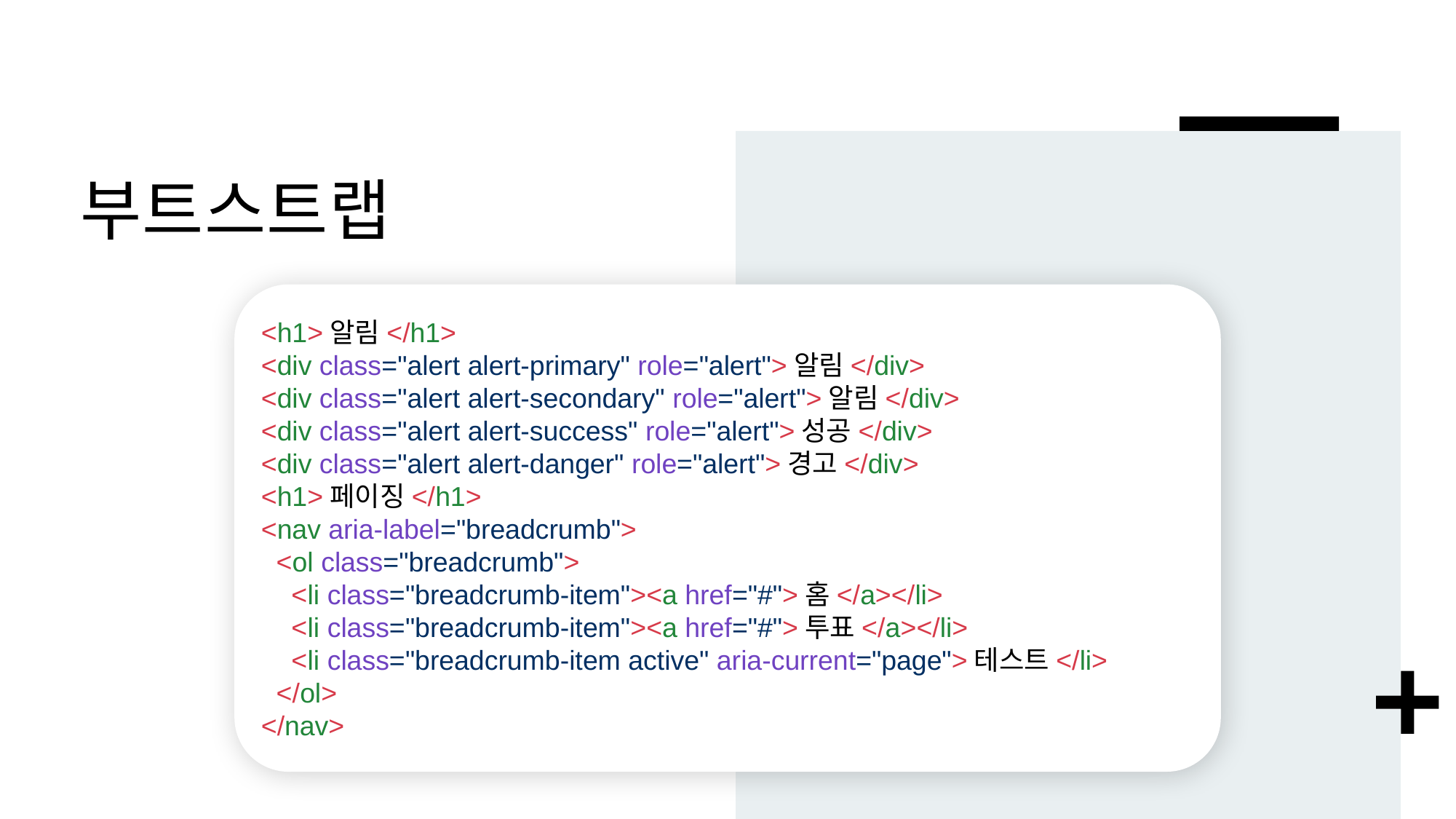

# 부트스트랩
<h1>알림</h1>
<div class="alert alert-primary" role="alert">알림</div>
<div class="alert alert-secondary" role="alert">알림</div>
<div class="alert alert-success" role="alert">성공</div>
<div class="alert alert-danger" role="alert">경고</div>
<h1>페이징</h1>
<nav aria-label="breadcrumb">
  <ol class="breadcrumb">
    <li class="breadcrumb-item"><a href="#">홈</a></li>
    <li class="breadcrumb-item"><a href="#">투표</a></li>
    <li class="breadcrumb-item active" aria-current="page">테스트</li>
  </ol>
</nav>